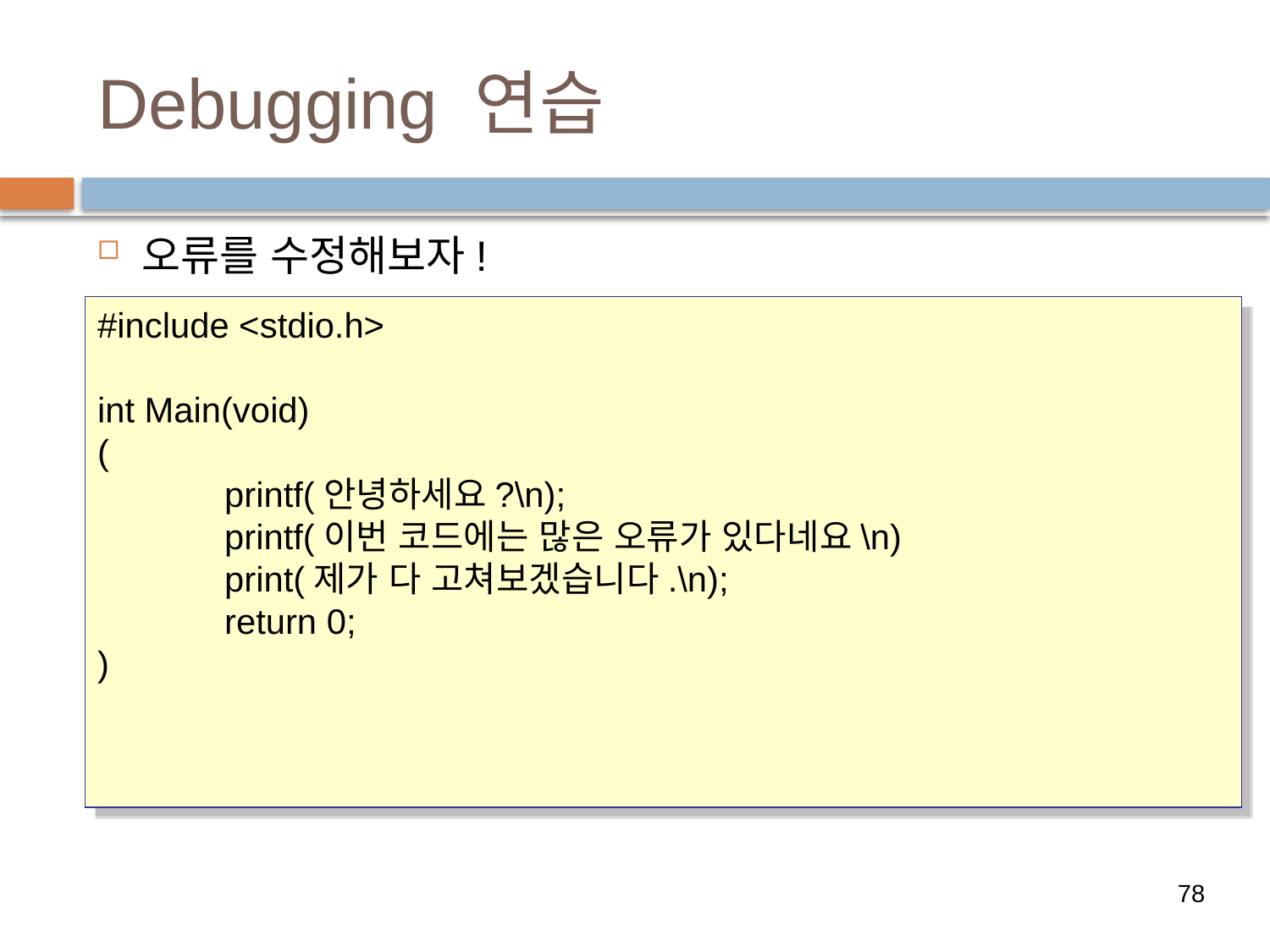

# Debugging 연습
오류를 수정해보자!
#include <stdio.h>

int Main(void)
(
	printf(안녕하세요?\n);
	printf(이번 코드에는 많은 오류가 있다네요\n)
	print(제가 다 고쳐보겠습니다.\n);
	return 0;
)
78